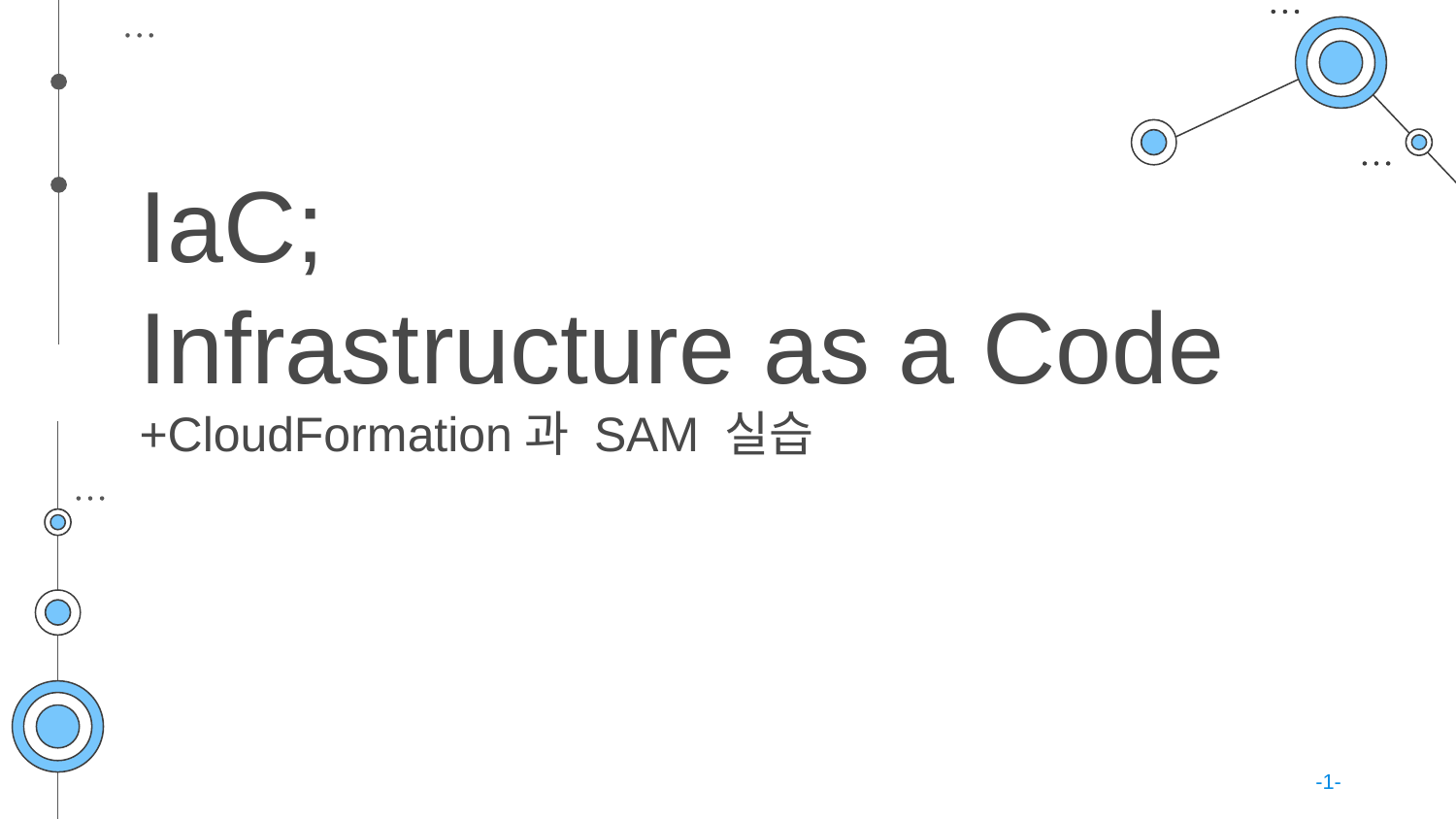

# IaC; Infrastructure as a Code +CloudFormation과 SAM 실습
-1-